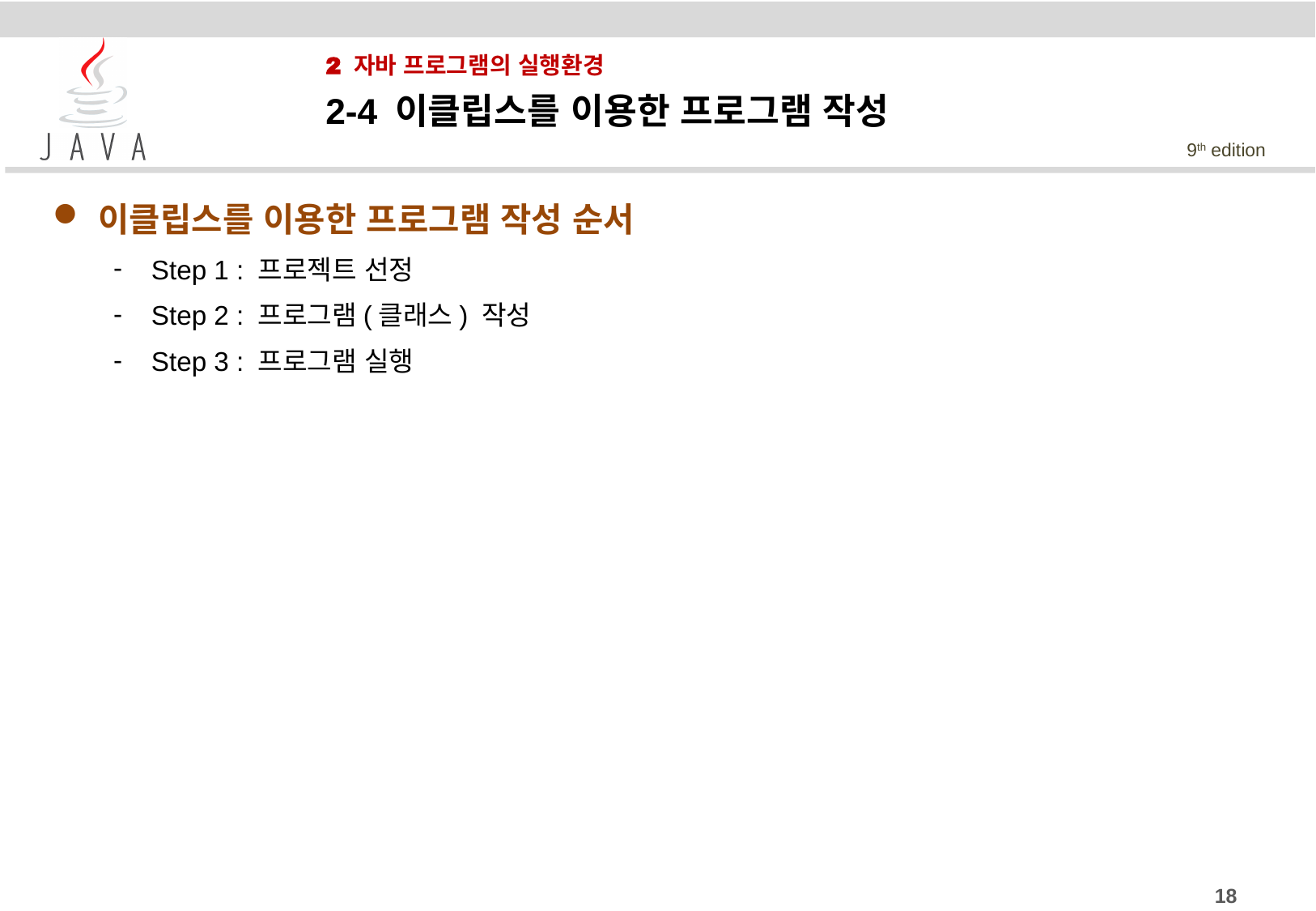

# 2 자바 프로그램의 실행환경
2-4 이클립스를 이용한 프로그램 작성
이클립스를 이용한 프로그램 작성 순서
Step 1 : 프로젝트 선정
Step 2 : 프로그램(클래스) 작성
Step 3 : 프로그램 실행
18